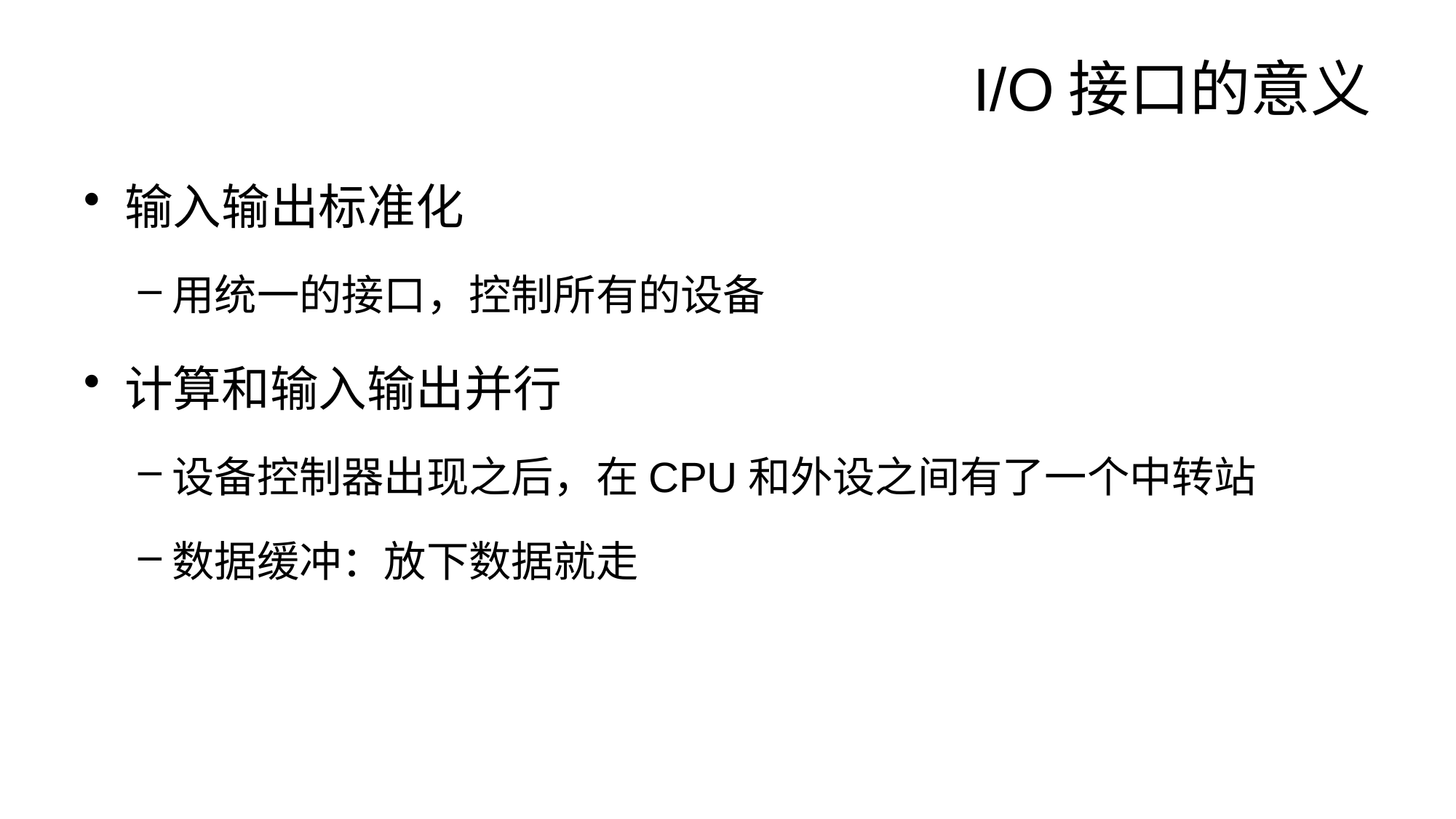

# I/O接口的意义
输入输出标准化
用统一的接口，控制所有的设备
计算和输入输出并行
设备控制器出现之后，在CPU和外设之间有了一个中转站
数据缓冲：放下数据就走